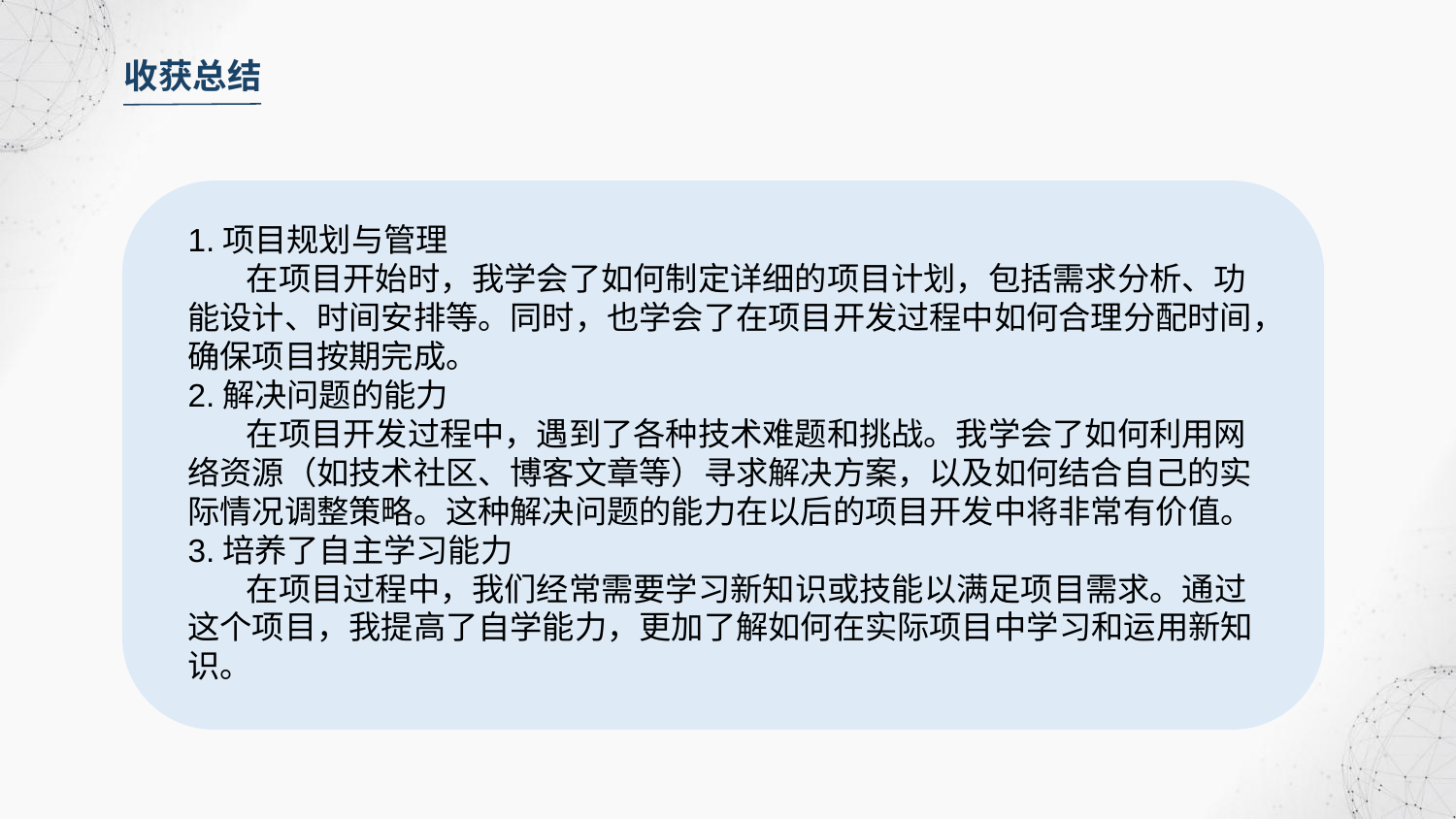

收获总结

1.项目规划与管理
       在项目开始时，我学会了如何制定详细的项目计划，包括需求分析、功能设计、时间安排等。同时，也学会了在项目开发过程中如何合理分配时间，确保项目按期完成。
2.解决问题的能力
       在项目开发过程中，遇到了各种技术难题和挑战。我学会了如何利用网络资源（如技术社区、博客文章等）寻求解决方案，以及如何结合自己的实际情况调整策略。这种解决问题的能力在以后的项目开发中将非常有价值。
3.培养了自主学习能力
       在项目过程中，我们经常需要学习新知识或技能以满足项目需求。通过这个项目，我提高了自学能力，更加了解如何在实际项目中学习和运用新知识。